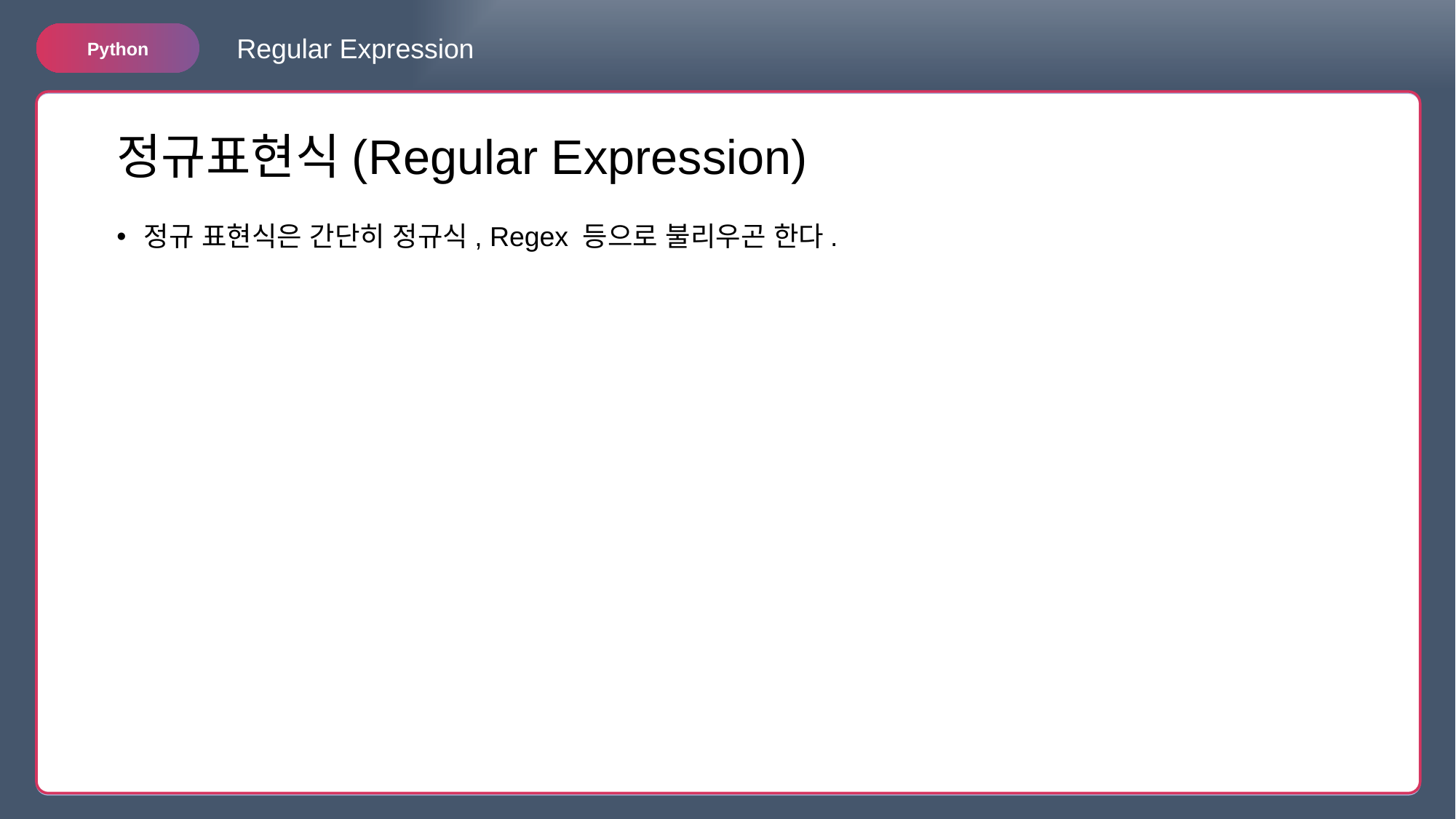

Python
Regular Expression

정규표현식(Regular Expression)
주제
정규 표현식은 간단히 정규식, Regex 등으로 불리우곤 한다.